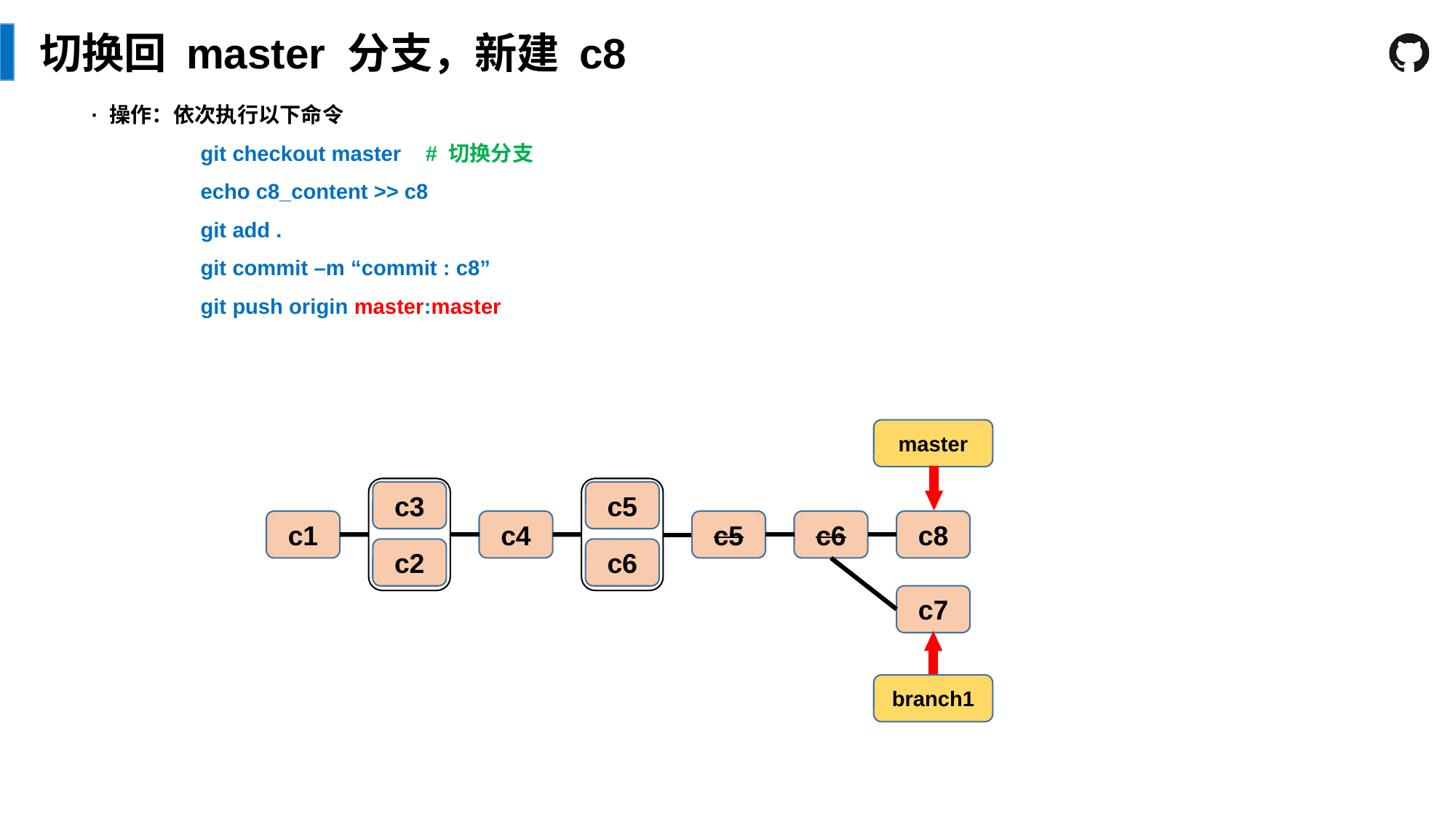

切换回 master 分支，新建 c8
· 操作：依次执行以下命令
	git checkout master    # 切换分支
	echo c8_content >> c8
	git add .
	git commit –m “commit : c8”
	git push origin master:master
master

c3
c2

c5
c6
c1
c4
c5
c6
c8
c7

branch1